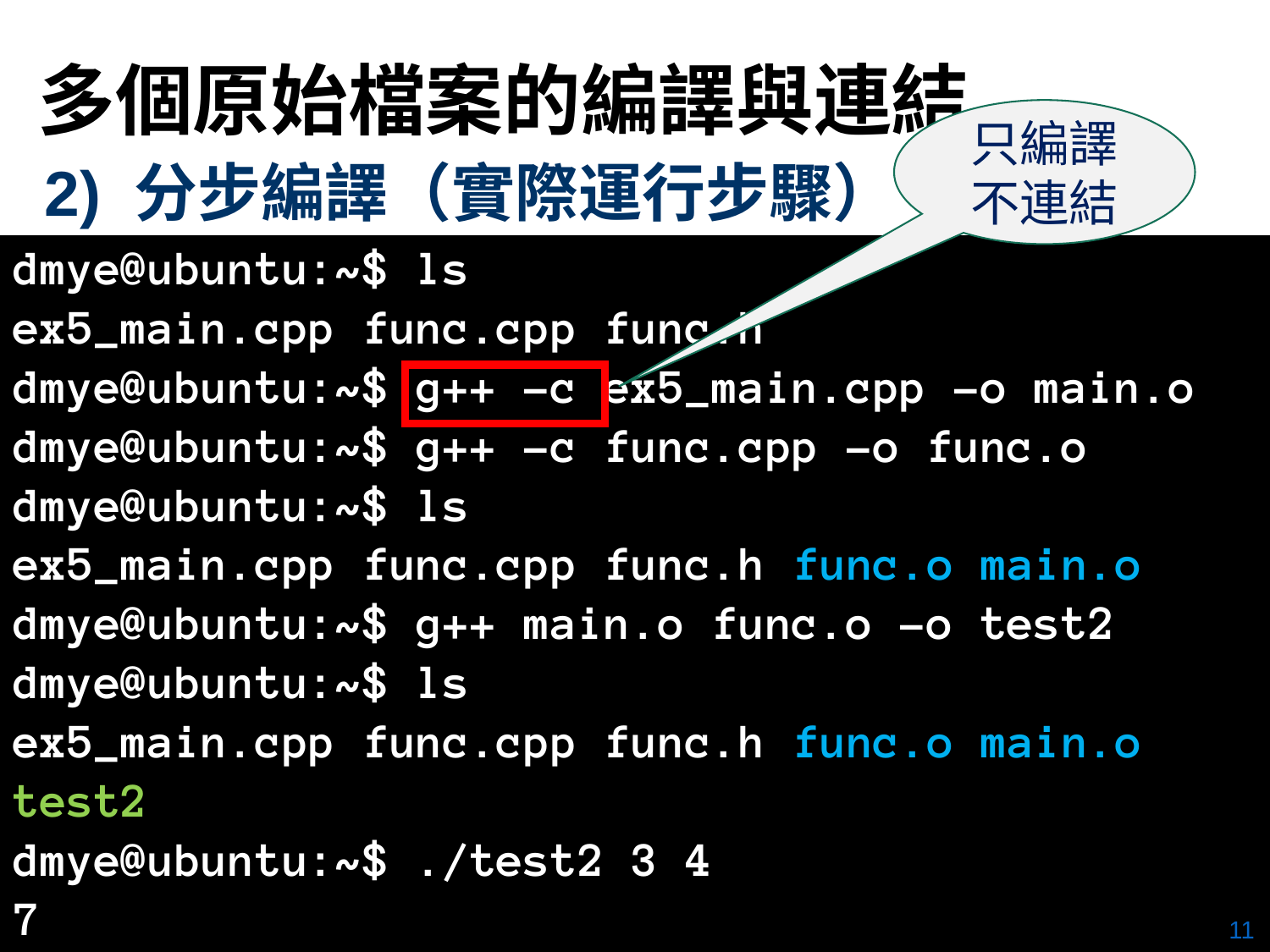

# 多個原始檔案的編譯與連結
只編譯不連結
2) 分步編譯（實際運行步驟）
dmye@ubuntu:~$ ls
ex5_main.cpp func.cpp func.h
dmye@ubuntu:~$ g++ -c ex5_main.cpp -o main.o
dmye@ubuntu:~$ g++ -c func.cpp -o func.o
dmye@ubuntu:~$ ls
ex5_main.cpp func.cpp func.h func.o main.o
dmye@ubuntu:~$ g++ main.o func.o -o test2
dmye@ubuntu:~$ ls
ex5_main.cpp func.cpp func.h func.o main.o test2
dmye@ubuntu:~$ ./test2 3 4
7

11